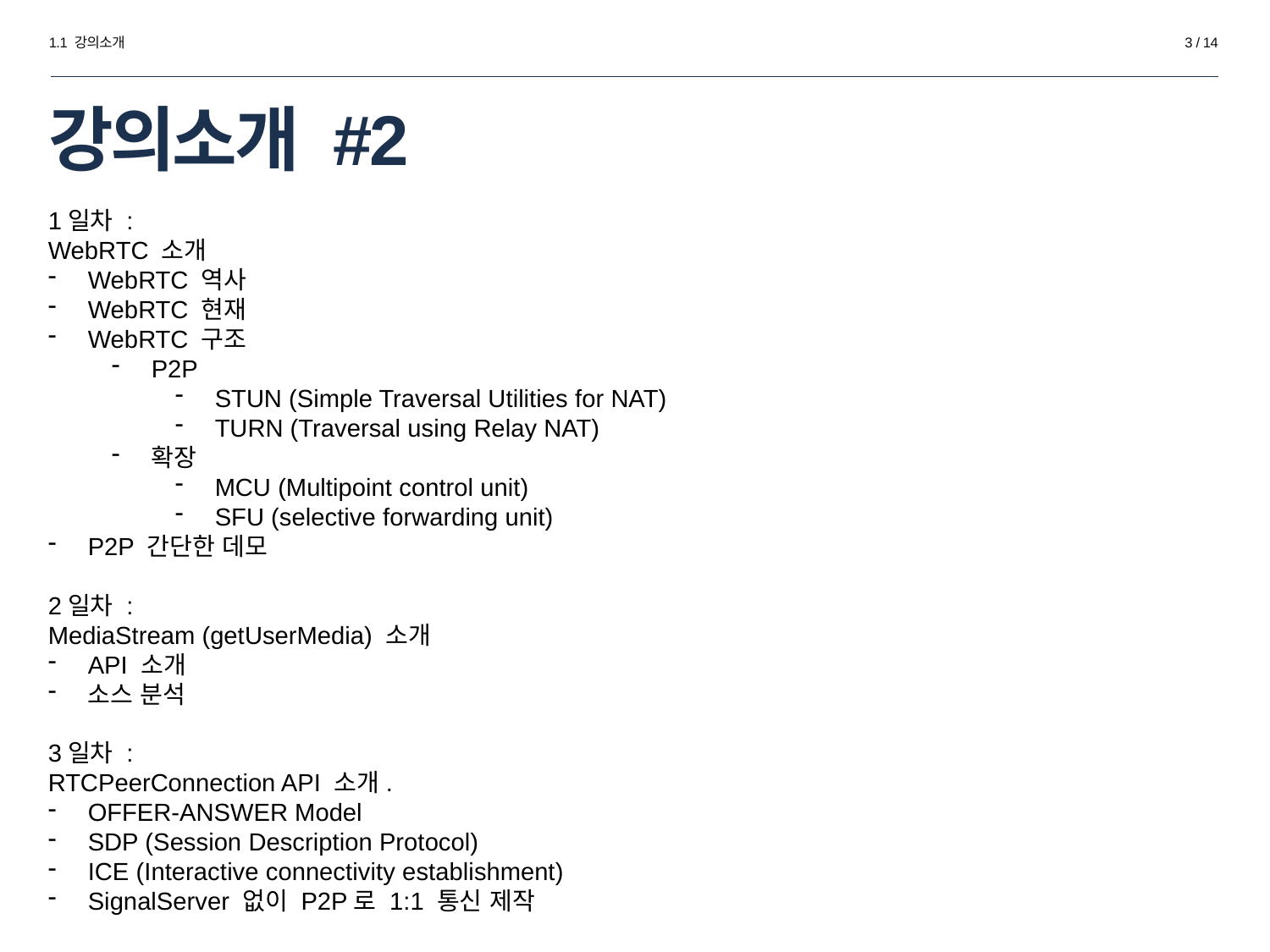

1.1 강의소개
3 / 14
# 강의소개 #2
1일차 :
WebRTC 소개
WebRTC 역사
WebRTC 현재
WebRTC 구조
P2P
STUN (Simple Traversal Utilities for NAT)
TURN (Traversal using Relay NAT)
확장
MCU (Multipoint control unit)
SFU (selective forwarding unit)
P2P 간단한 데모

2일차 :
MediaStream (getUserMedia) 소개
API 소개
소스 분석
3일차 :
RTCPeerConnection API 소개.
OFFER-ANSWER Model
SDP (Session Description Protocol)
ICE (Interactive connectivity establishment)
SignalServer 없이 P2P로 1:1 통신 제작